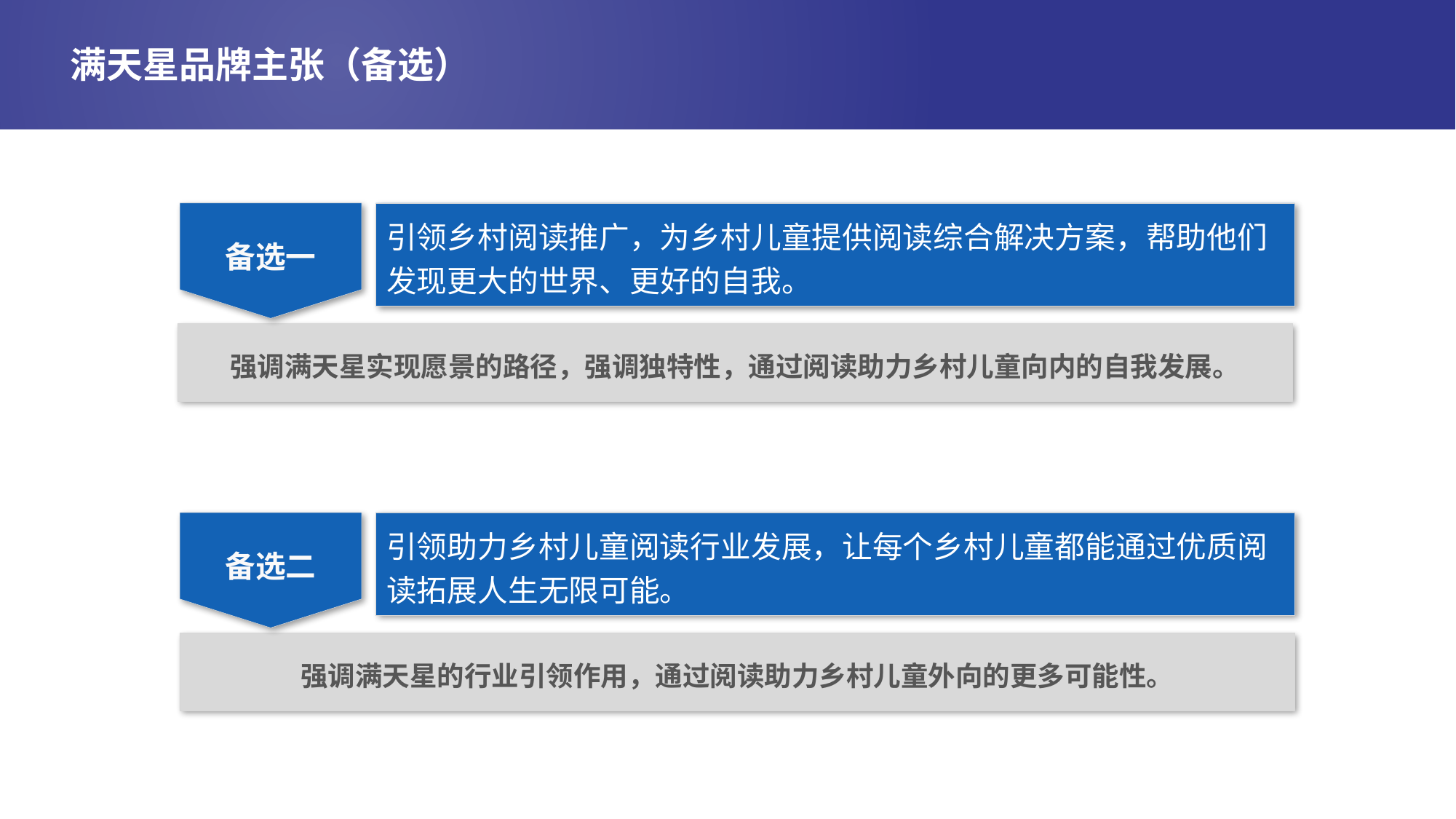

# 满天星品牌主张（备选）
备选一
引领乡村阅读推广，为乡村儿童提供阅读综合解决方案，帮助他们发现更大的世界、更好的自我。
强调满天星实现愿景的路径，强调独特性，通过阅读助力乡村儿童向内的自我发展。
备选二
引领助力乡村儿童阅读行业发展，让每个乡村儿童都能通过优质阅读拓展人生无限可能。
强调满天星的行业引领作用，通过阅读助力乡村儿童外向的更多可能性。